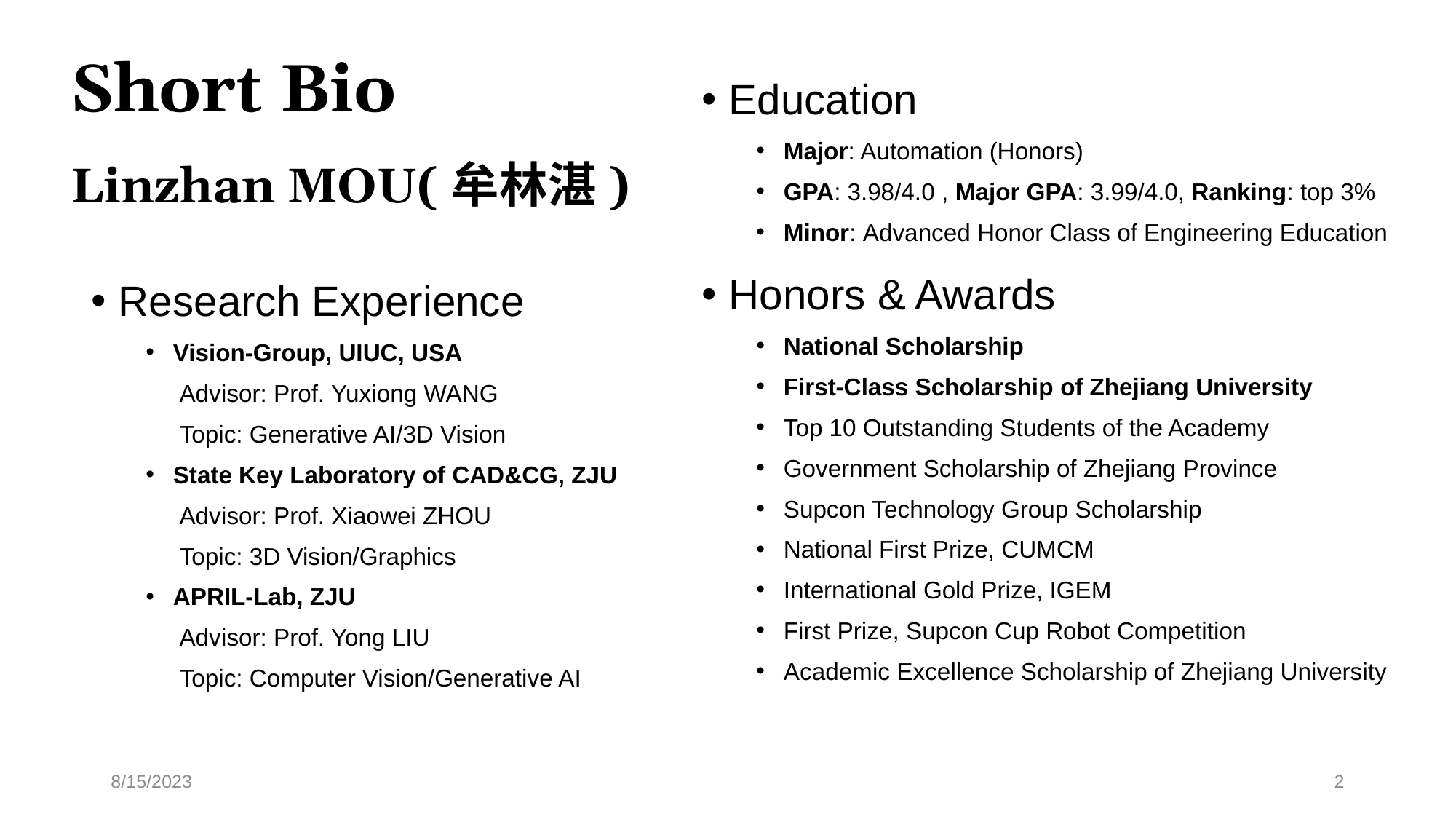

# Short Bio
Education
Major: Automation (Honors)
GPA: 3.98/4.0 , Major GPA: 3.99/4.0, Ranking: top 3%
Minor: Advanced Honor Class of Engineering Education

Linzhan MOU(牟林湛)
Honors & Awards
National Scholarship
First-Class Scholarship of Zhejiang University
Top 10 Outstanding Students of the Academy
Government Scholarship of Zhejiang Province
Supcon Technology Group Scholarship
National First Prize, CUMCM
International Gold Prize, IGEM
First Prize, Supcon Cup Robot Competition
Academic Excellence Scholarship of Zhejiang University
Research Experience
Vision-Group, UIUC, USA
     Advisor: Prof. Yuxiong WANG
     Topic: Generative AI/3D Vision
State Key Laboratory of CAD&CG, ZJU
     Advisor: Prof. Xiaowei ZHOU
     Topic: 3D Vision/Graphics
APRIL-Lab, ZJU
     Advisor: Prof. Yong LIU
     Topic: Computer Vision/Generative AI

8/15/2023
2